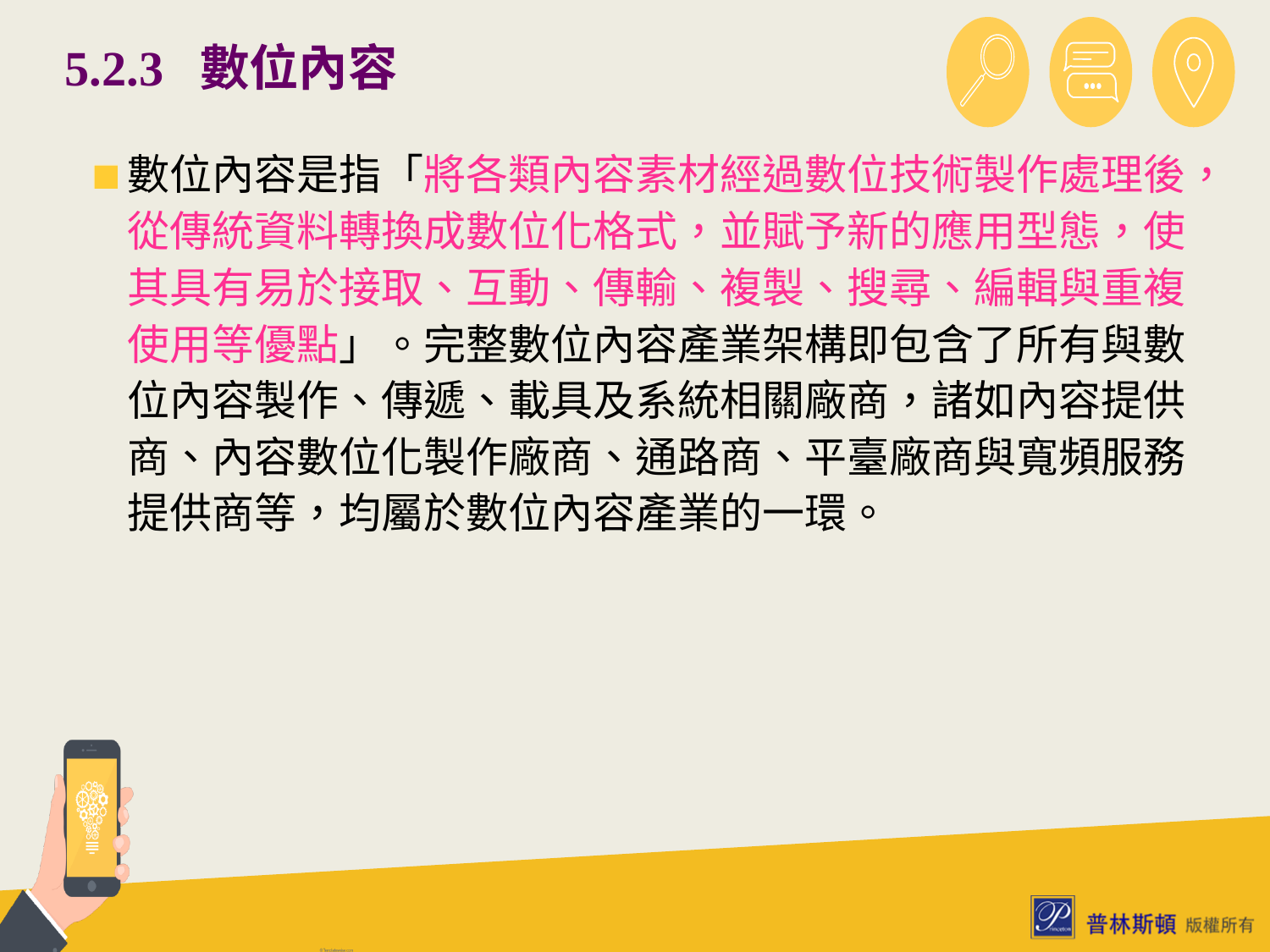

# 5.2.3  數位內容
數位內容是指「將各類內容素材經過數位技術製作處理後，從傳統資料轉換成數位化格式，並賦予新的應用型態，使其具有易於接取、互動、傳輸、複製、搜尋、編輯與重複使用等優點」。完整數位內容產業架構即包含了所有與數位內容製作、傳遞、載具及系統相關廠商，諸如內容提供商、內容數位化製作廠商、通路商、平臺廠商與寬頻服務提供商等，均屬於數位內容產業的一環。